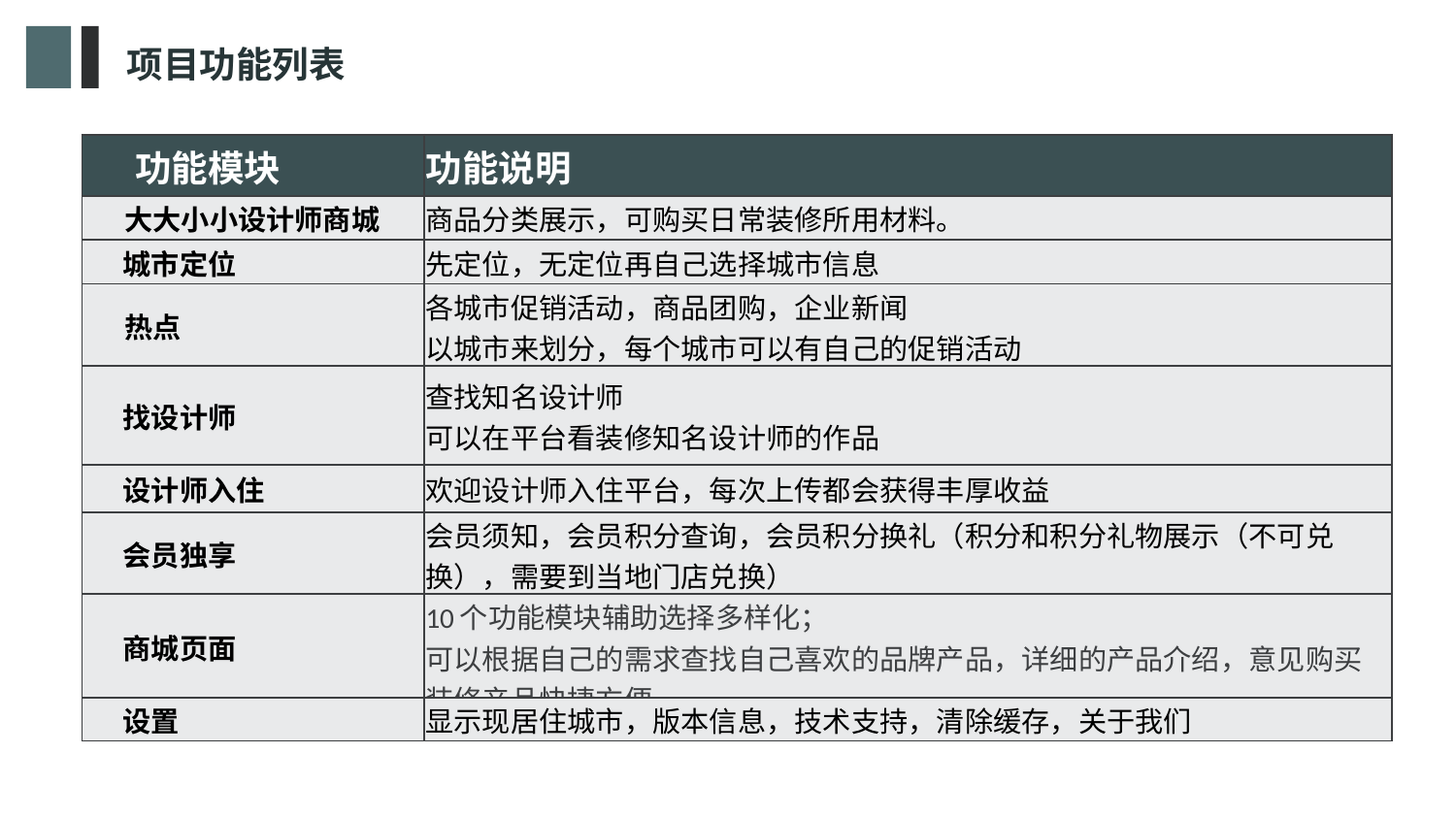

项目功能列表
| 功能模块 | 功能说明 |
| --- | --- |
| 大大小小设计师商城 | 商品分类展示，可购买日常装修所用材料。 |
| 城市定位 | 先定位，无定位再自己选择城市信息 |
| 热点 | 各城市促销活动，商品团购，企业新闻 以城市来划分，每个城市可以有自己的促销活动 |
| 找设计师 | 查找知名设计师 可以在平台看装修知名设计师的作品 |
| 设计师入住 | 欢迎设计师入住平台，每次上传都会获得丰厚收益 |
| 会员独享 | 会员须知，会员积分查询，会员积分换礼（积分和积分礼物展示（不可兑换），需要到当地门店兑换） |
| 商城页面 | 10个功能模块辅助选择多样化； 可以根据自己的需求查找自己喜欢的品牌产品，详细的产品介绍，意见购买装修产品快捷方便。 |
| 设置 | 显示现居住城市，版本信息，技术支持，清除缓存，关于我们 |